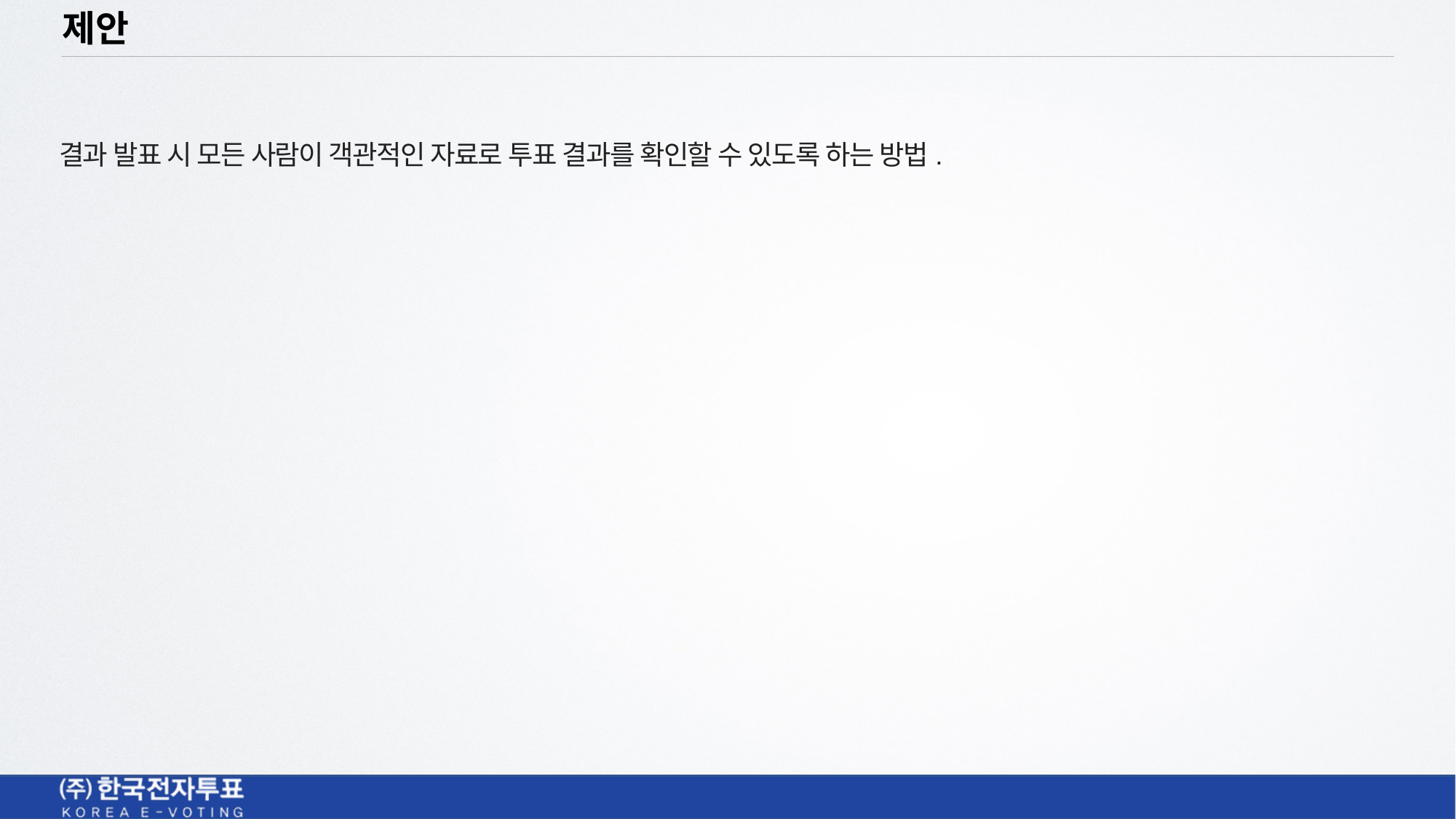

제안
결과 발표 시 모든 사람이 객관적인 자료로 투표 결과를 확인할 수 있도록 하는 방법.